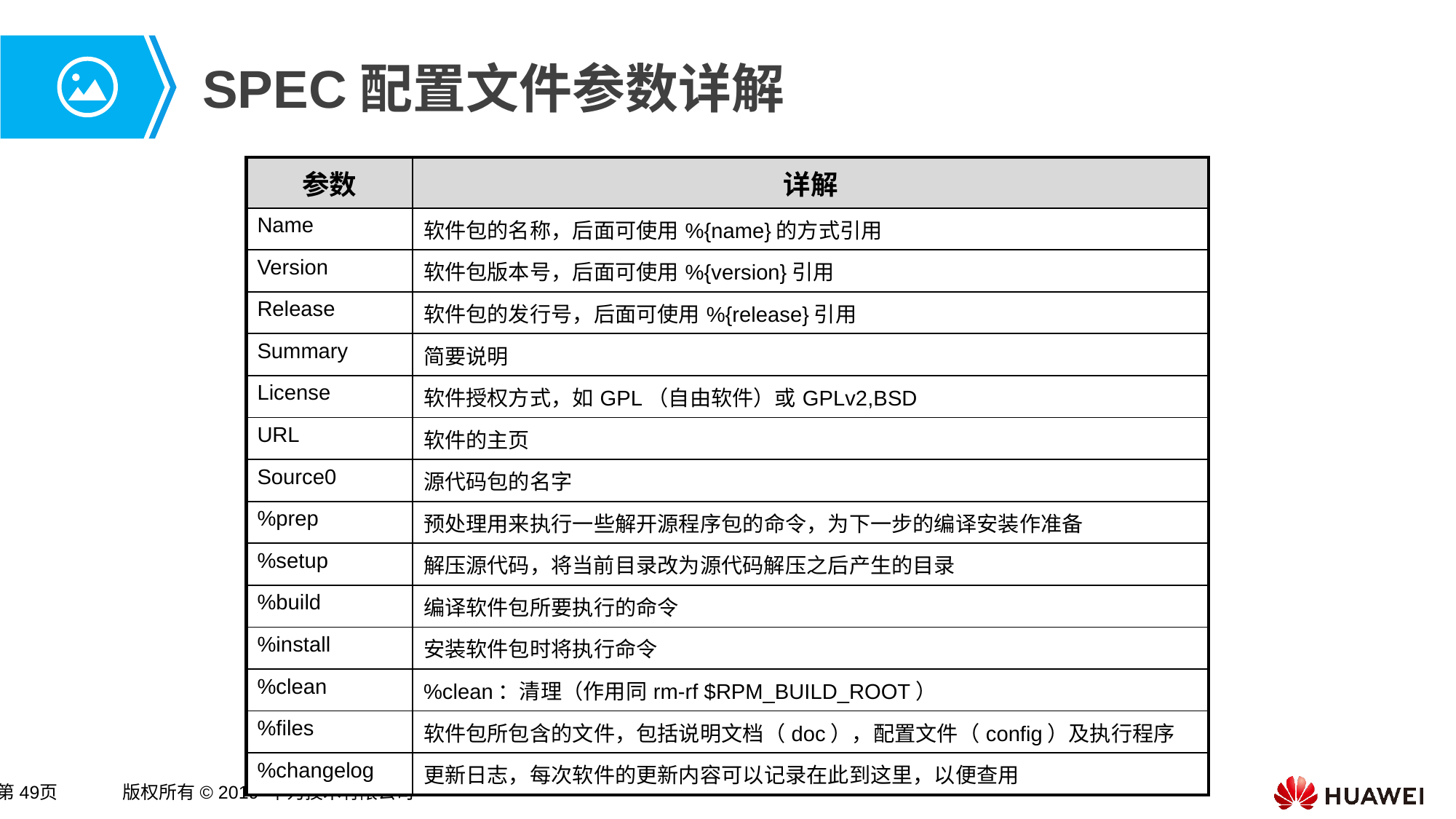

# SPEC配置文件参数详解
| 参数 | 详解 |
| --- | --- |
| Name | 软件包的名称，后面可使用%{name}的方式引用 |
| Version | 软件包版本号，后面可使用%{version}引用 |
| Release | 软件包的发行号，后面可使用%{release}引用 |
| Summary | 简要说明 |
| License | 软件授权方式，如GPL（自由软件）或GPLv2,BSD |
| URL | 软件的主页 |
| Source0 | 源代码包的名字 |
| %prep | 预处理用来执行一些解开源程序包的命令，为下一步的编译安装作准备 |
| %setup | 解压源代码，将当前目录改为源代码解压之后产生的目录 |
| %build | 编译软件包所要执行的命令 |
| %install | 安装软件包时将执行命令 |
| %clean | %clean：清理（作用同rm-rf $RPM\_BUILD\_ROOT） |
| %files | 软件包所包含的文件，包括说明文档（doc），配置文件（config）及执行程序 |
| %changelog | 更新日志，每次软件的更新内容可以记录在此到这里，以便查用 |